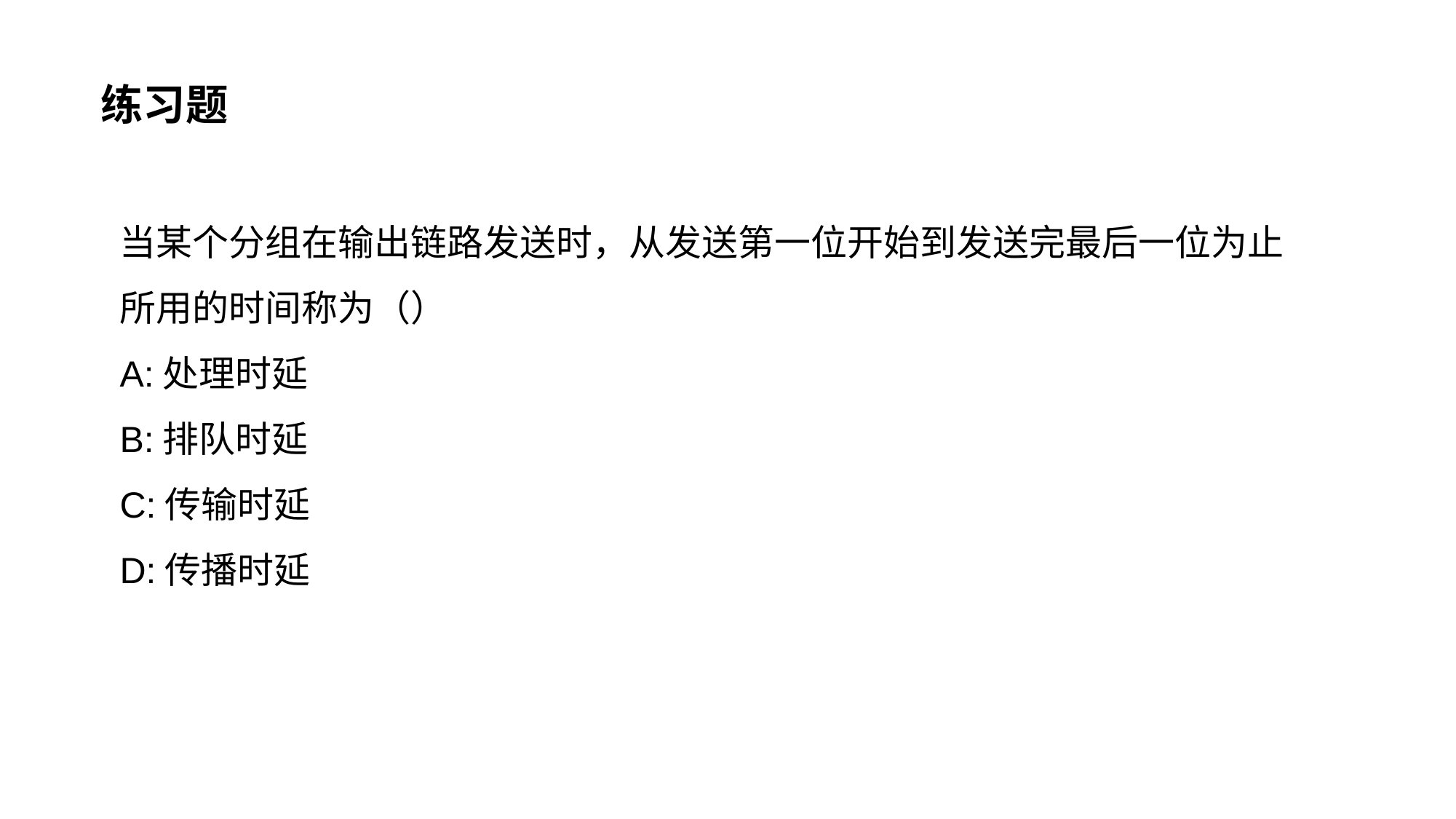

练习题
当某个分组在输出链路发送时，从发送第一位开始到发送完最后一位为止所用的时间称为（）
A:处理时延
B:排队时延
C:传输时延
D:传播时延